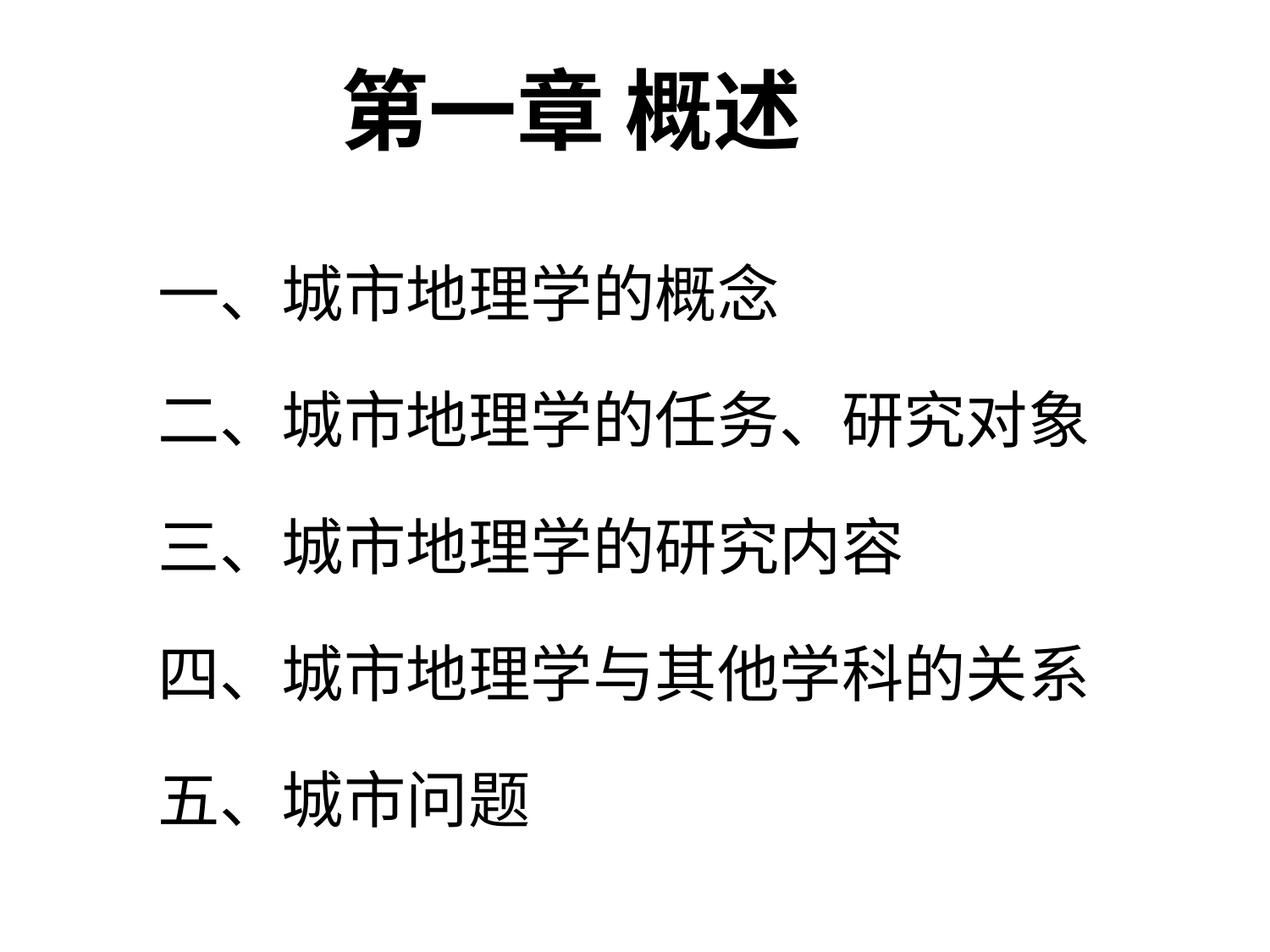

# 第一章 概述
一、城市地理学的概念
二、城市地理学的任务、研究对象
三、城市地理学的研究内容
四、城市地理学与其他学科的关系
五、城市问题